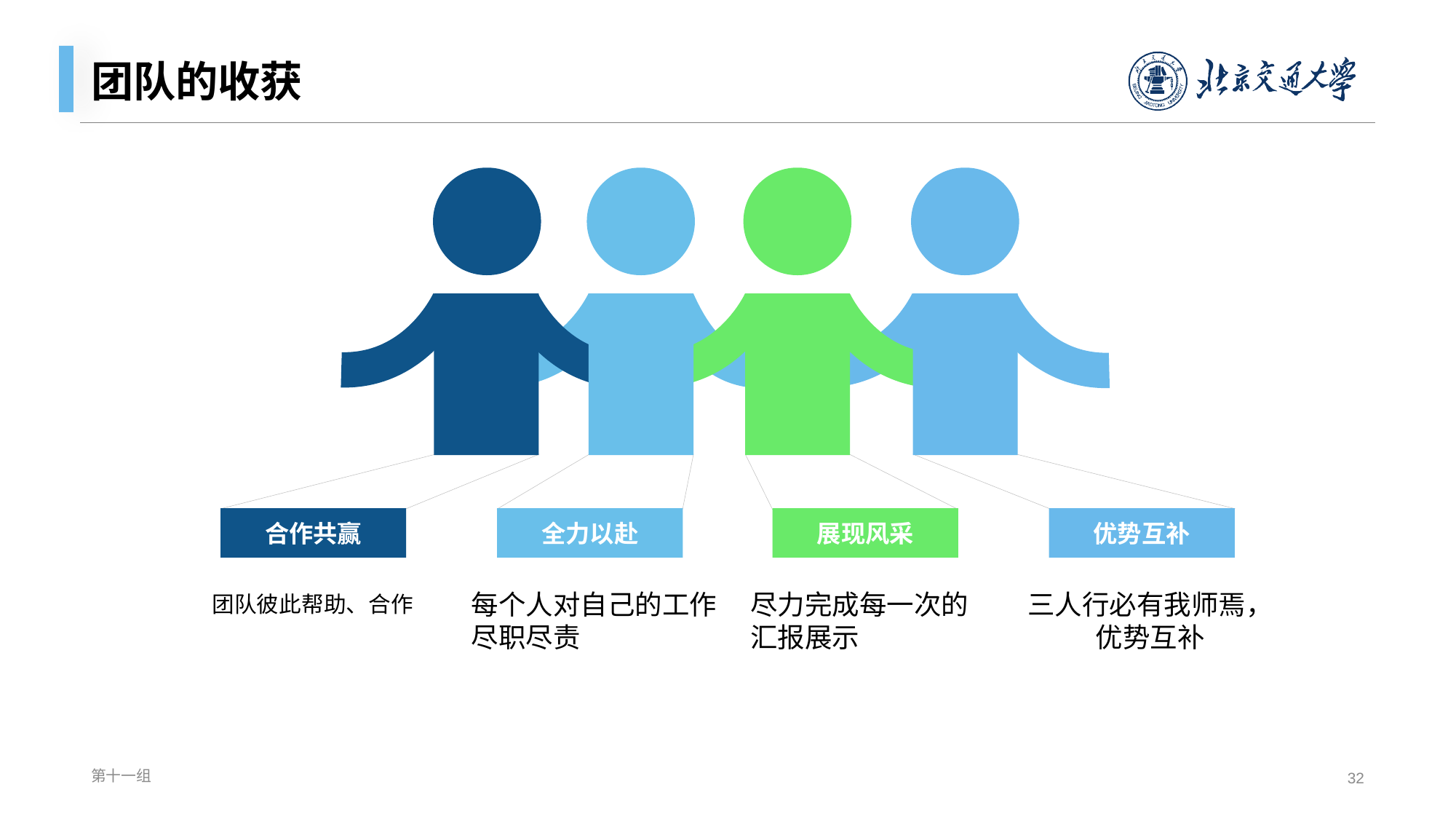

# 团队的收获

合作共赢
全力以赴
展现风采
优势互补
每个人对自己的工作
尽职尽责
团队彼此帮助、合作
尽力完成每一次的
汇报展示
三人行必有我师焉，
优势互补

第十一组
32